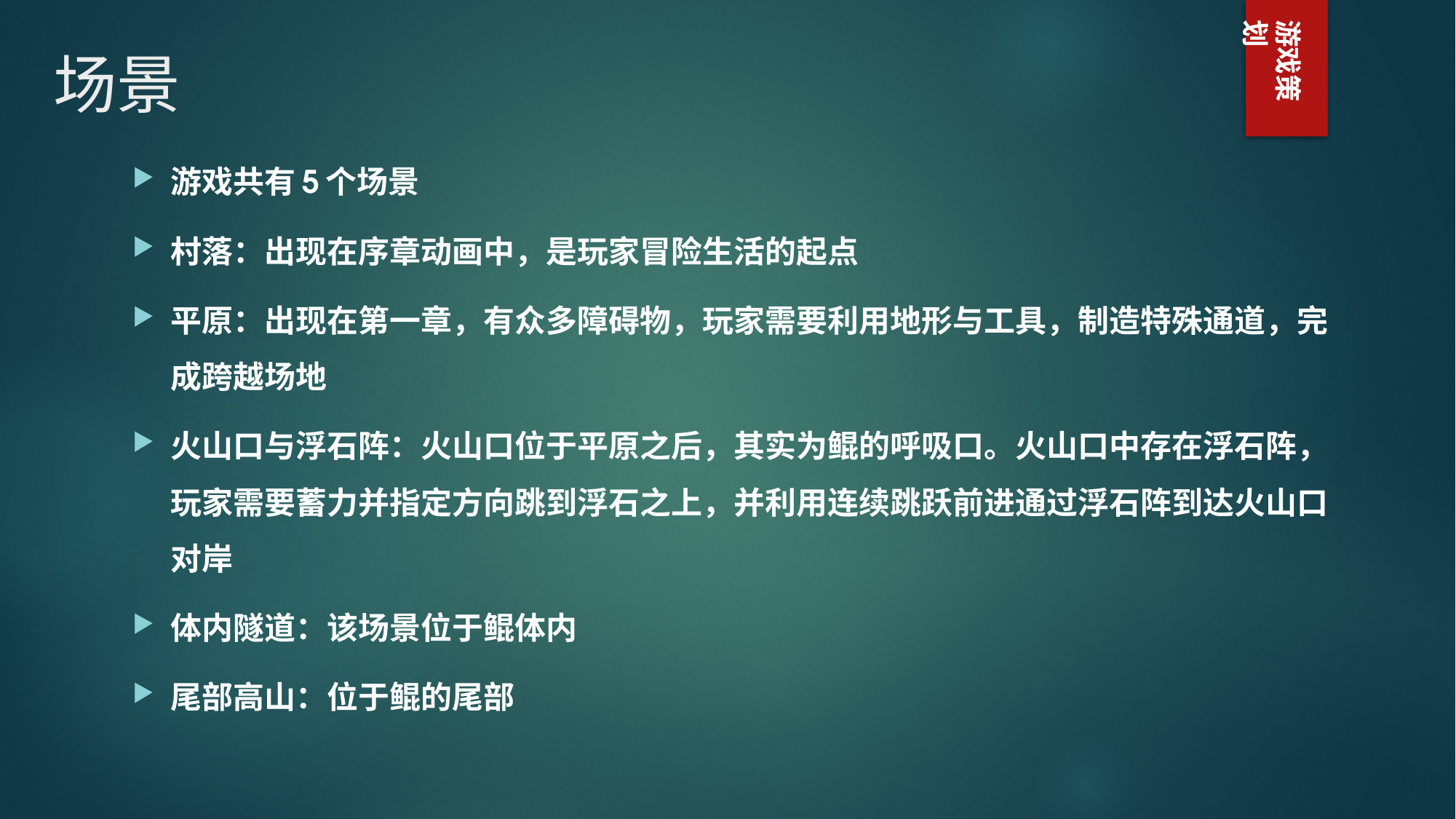

# 场景
游戏策划
游戏共有5个场景
村落：出现在序章动画中，是玩家冒险生活的起点
平原：出现在第一章，有众多障碍物，玩家需要利用地形与工具，制造特殊通道，完成跨越场地
火山口与浮石阵：火山口位于平原之后，其实为鲲的呼吸口。火山口中存在浮石阵，玩家需要蓄力并指定方向跳到浮石之上，并利用连续跳跃前进通过浮石阵到达火山口对岸
体内隧道：该场景位于鲲体内
尾部高山：位于鲲的尾部